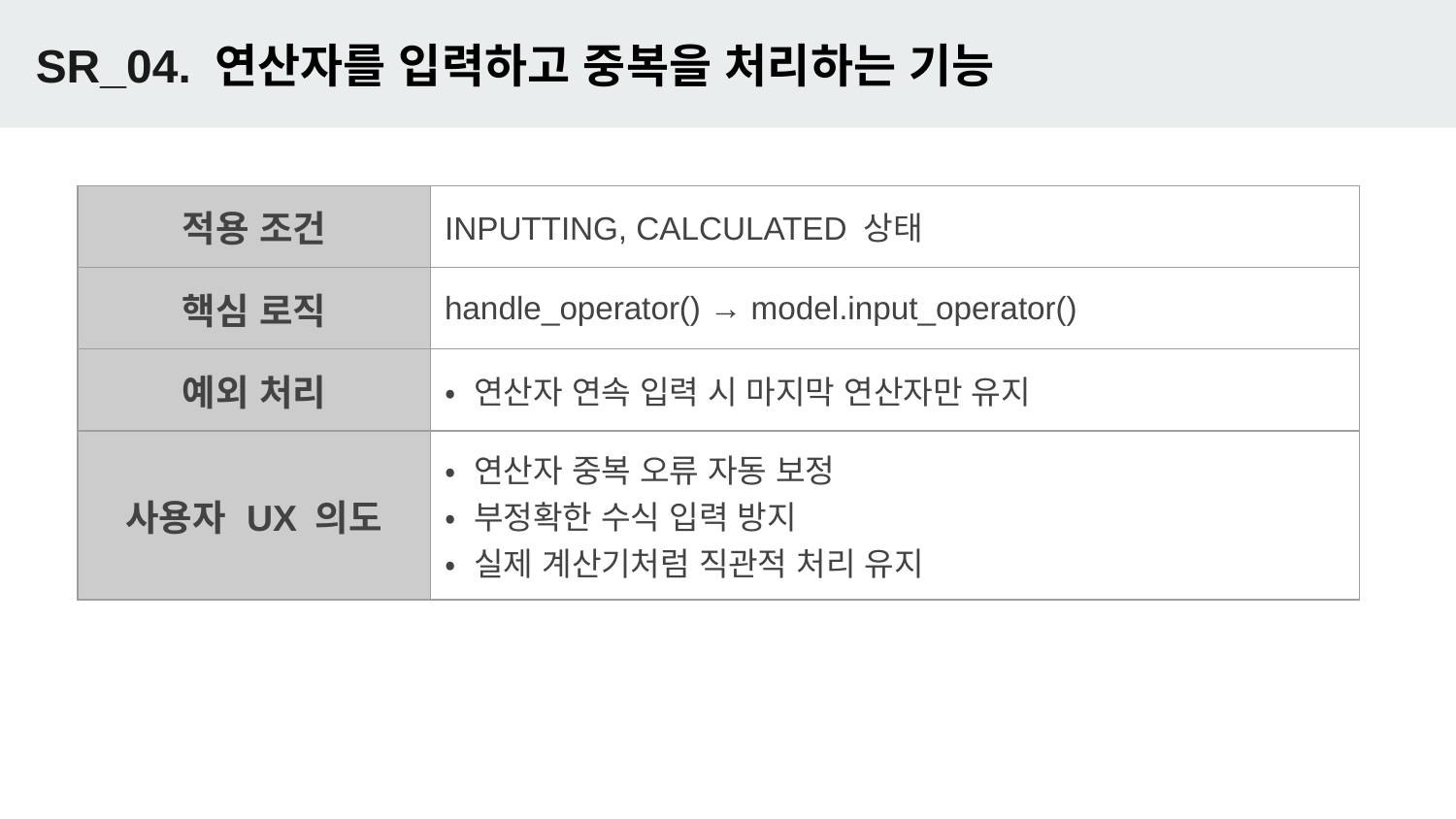

# SR_04. 연산자를 입력하고 중복을 처리하는 기능
| 적용 조건 | INPUTTING, CALCULATED 상태 |
| --- | --- |
| 핵심 로직 | handle\_operator() → model.input\_operator() |
| 예외 처리 | • 연산자 연속 입력 시 마지막 연산자만 유지 |
| 사용자 UX 의도 | • 연산자 중복 오류 자동 보정 • 부정확한 수식 입력 방지 • 실제 계산기처럼 직관적 처리 유지 |